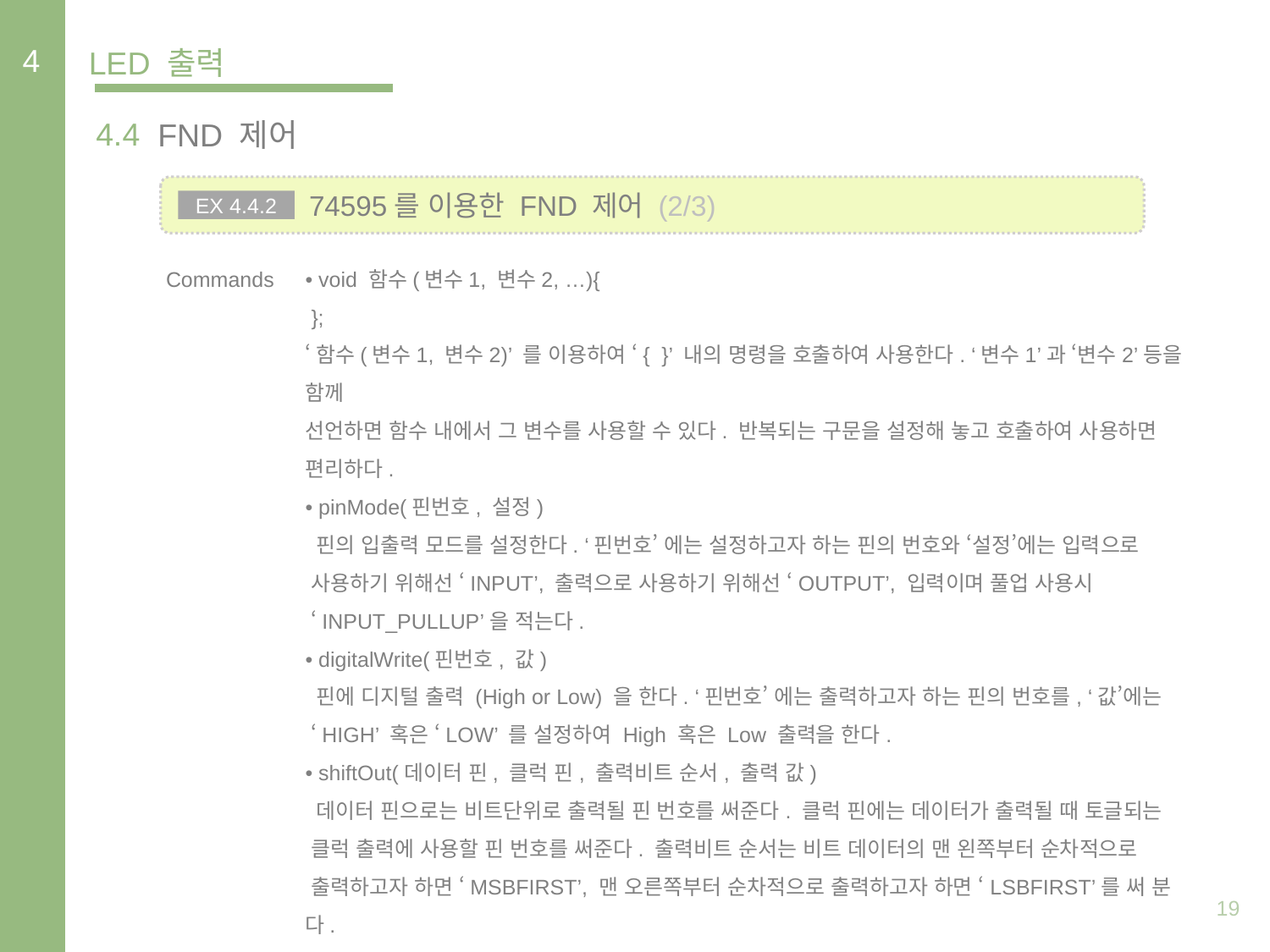

4
LED 출력
4.4
FND 제어
                 74595를 이용한 FND 제어 (2/3)
EX 4.4.2
Commands
• void 함수(변수1, 변수2, …){
 };
‘함수(변수1, 변수2)’ 를 이용하여 ‘{  }’ 내의 명령을 호출하여 사용한다. ‘변수1’과 ‘변수2’등을 함께
선언하면 함수 내에서 그 변수를 사용할 수 있다. 반복되는 구문을 설정해 놓고 호출하여 사용하면
편리하다.
• pinMode(핀번호, 설정)
 핀의 입출력 모드를 설정한다. ‘핀번호’ 에는 설정하고자 하는 핀의 번호와 ‘설정’에는 입력으로
 사용하기 위해선 ‘INPUT’, 출력으로 사용하기 위해선 ‘OUTPUT’, 입력이며 풀업 사용시
 ‘INPUT_PULLUP’을 적는다.
• digitalWrite(핀번호, 값)
 핀에 디지털 출력 (High or Low) 을 한다. ‘핀번호’ 에는 출력하고자 하는 핀의 번호를, ‘값’에는
 ‘HIGH’ 혹은 ‘LOW’ 를 설정하여 High 혹은 Low 출력을 한다.
• shiftOut(데이터 핀, 클럭 핀, 출력비트 순서, 출력 값)
 데이터 핀으로는 비트단위로 출력될 핀 번호를 써준다. 클럭 핀에는 데이터가 출력될 때 토글되는
 클럭 출력에 사용할 핀 번호를 써준다. 출력비트 순서는 비트 데이터의 맨 왼쪽부터 순차적으로
 출력하고자 하면 ‘MSBFIRST’, 맨 오른쪽부터 순차적으로 출력하고자 하면 ‘LSBFIRST’를 써 분다.
 출력 값에는 실제 출력할 데이터를 써 준다. 이 때 데이터는 8비트 즉 2진수 8자리의 숫자를 갖는다.
19